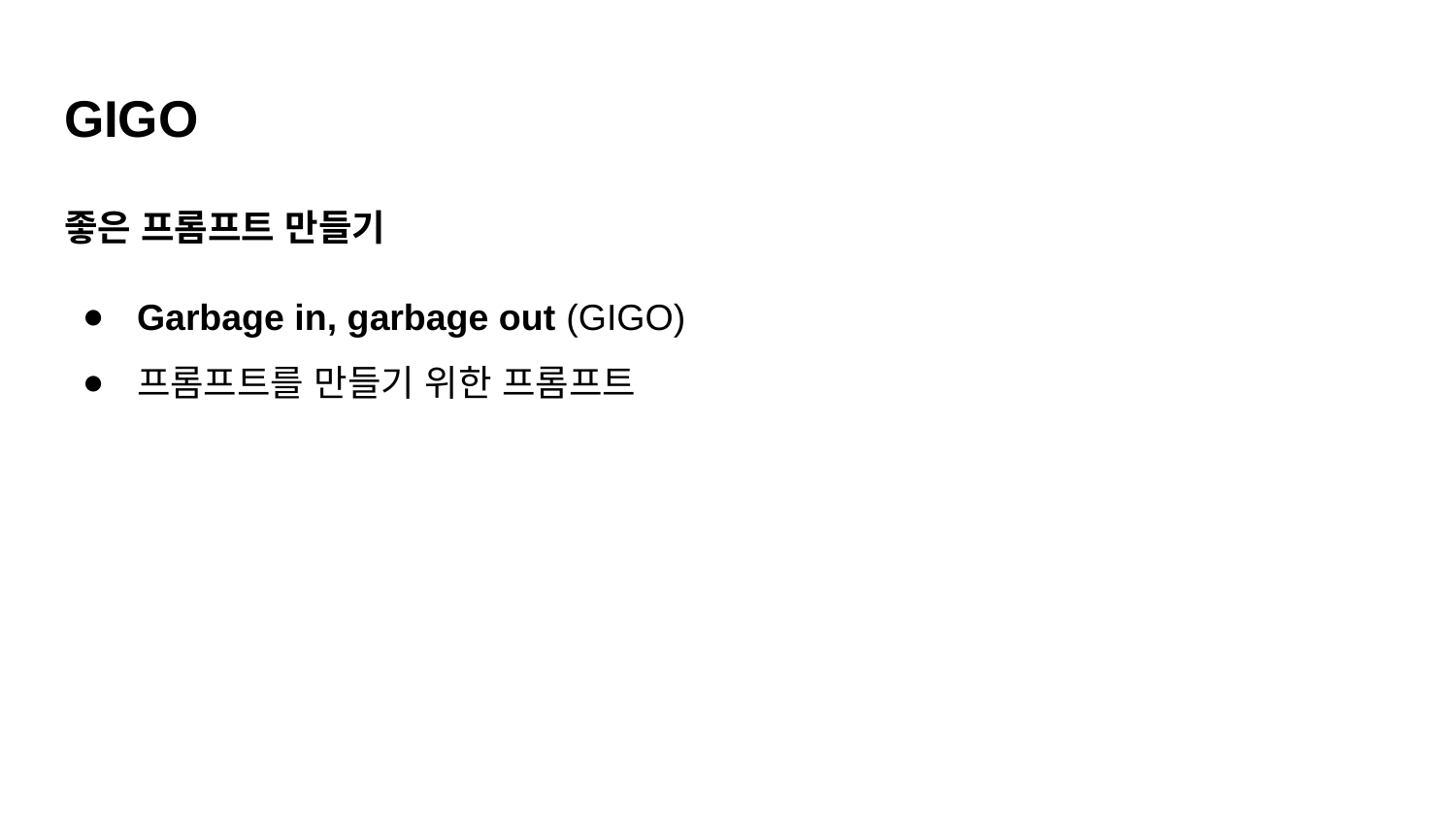

# GIGO
좋은 프롬프트 만들기
Garbage in, garbage out (GIGO)
프롬프트를 만들기 위한 프롬프트